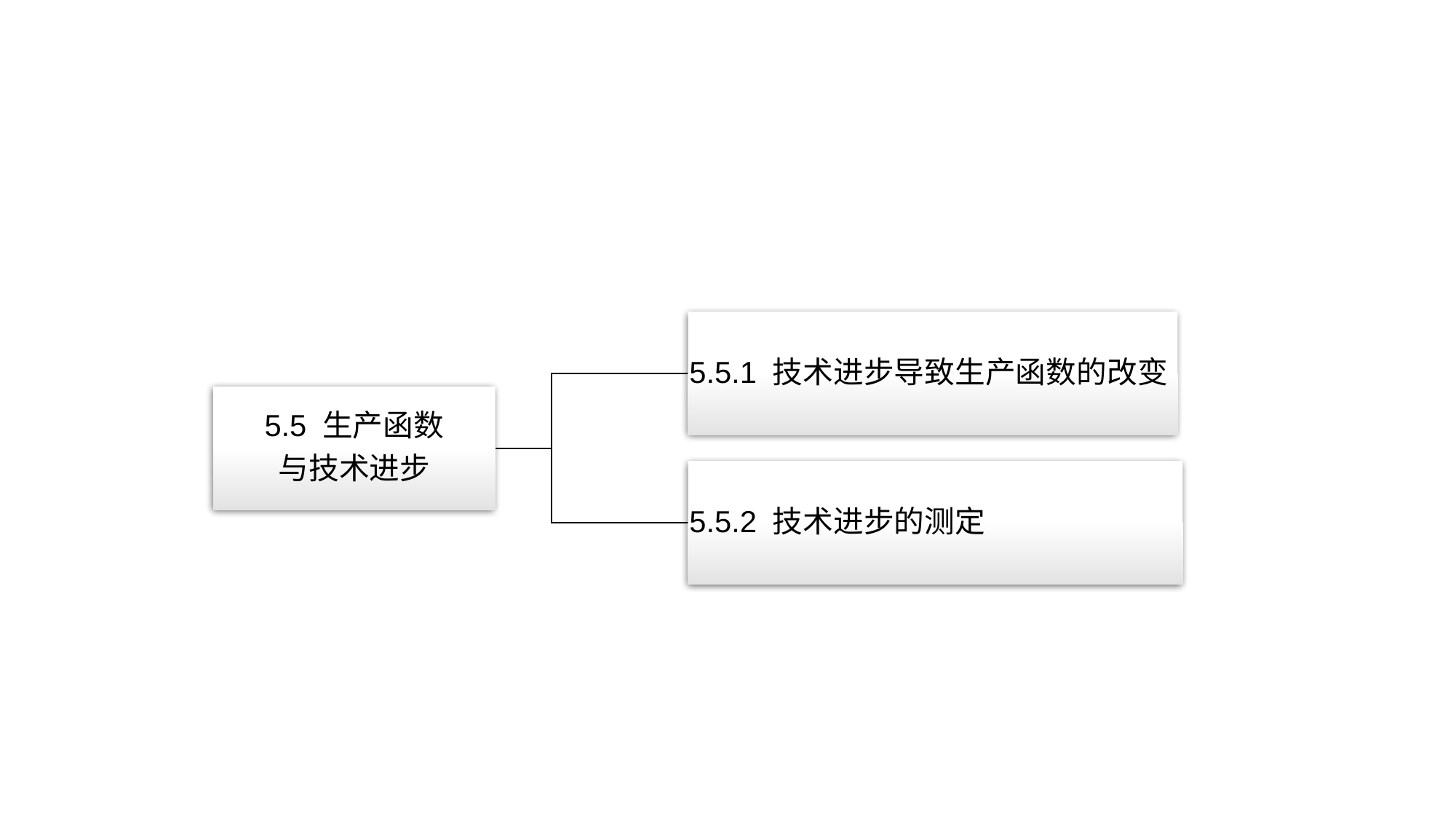

5.5 生产函数
与技术进步
5.5.1 技术进步导致生产函数的改变
5.5.2 技术进步的测定